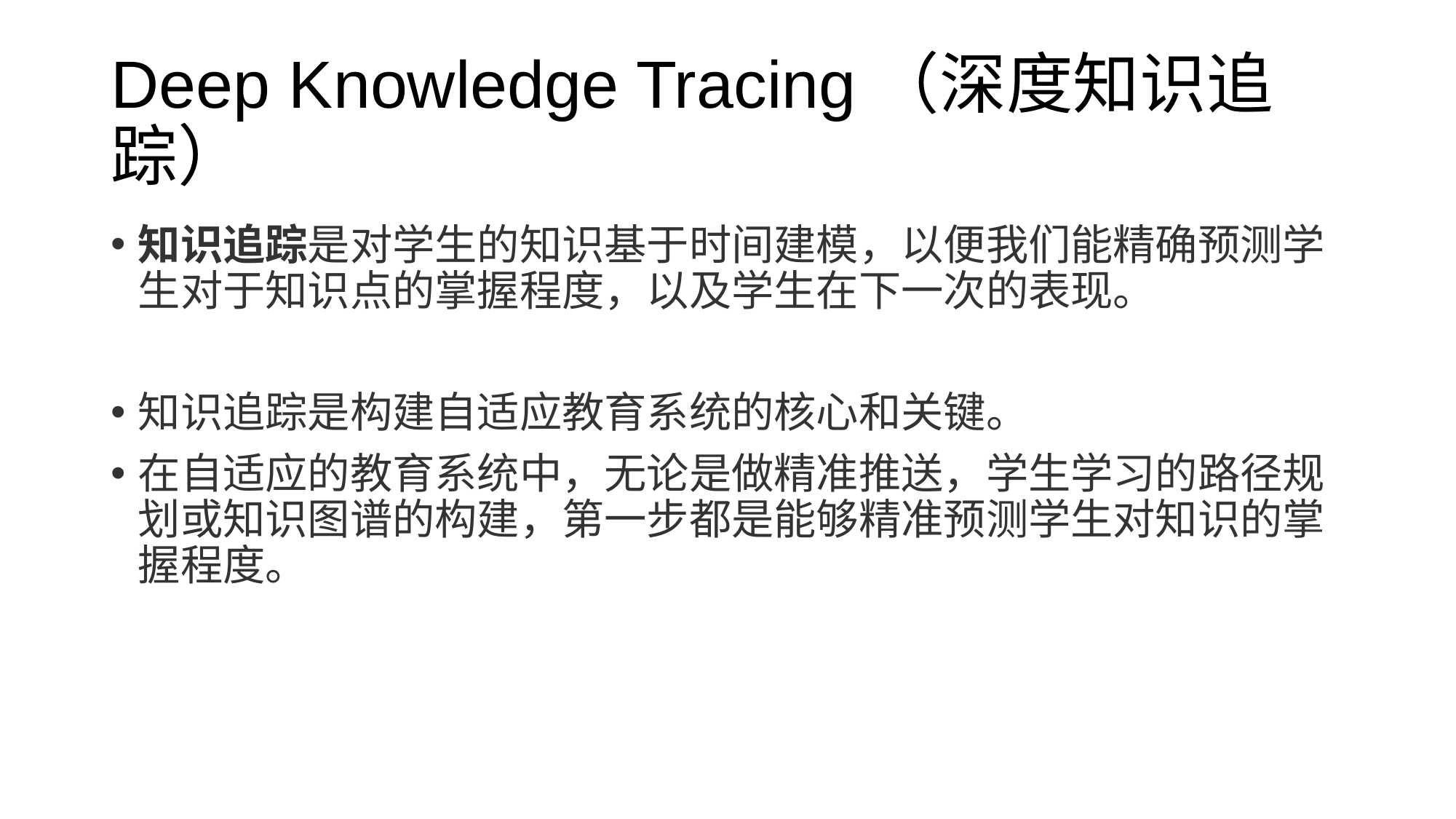

# Deep Knowledge Tracing（深度知识追踪）
知识追踪是对学生的知识基于时间建模，以便我们能精确预测学生对于知识点的掌握程度，以及学生在下一次的表现。

知识追踪是构建自适应教育系统的核心和关键。
在自适应的教育系统中，无论是做精准推送，学生学习的路径规划或知识图谱的构建，第一步都是能够精准预测学生对知识的掌握程度。